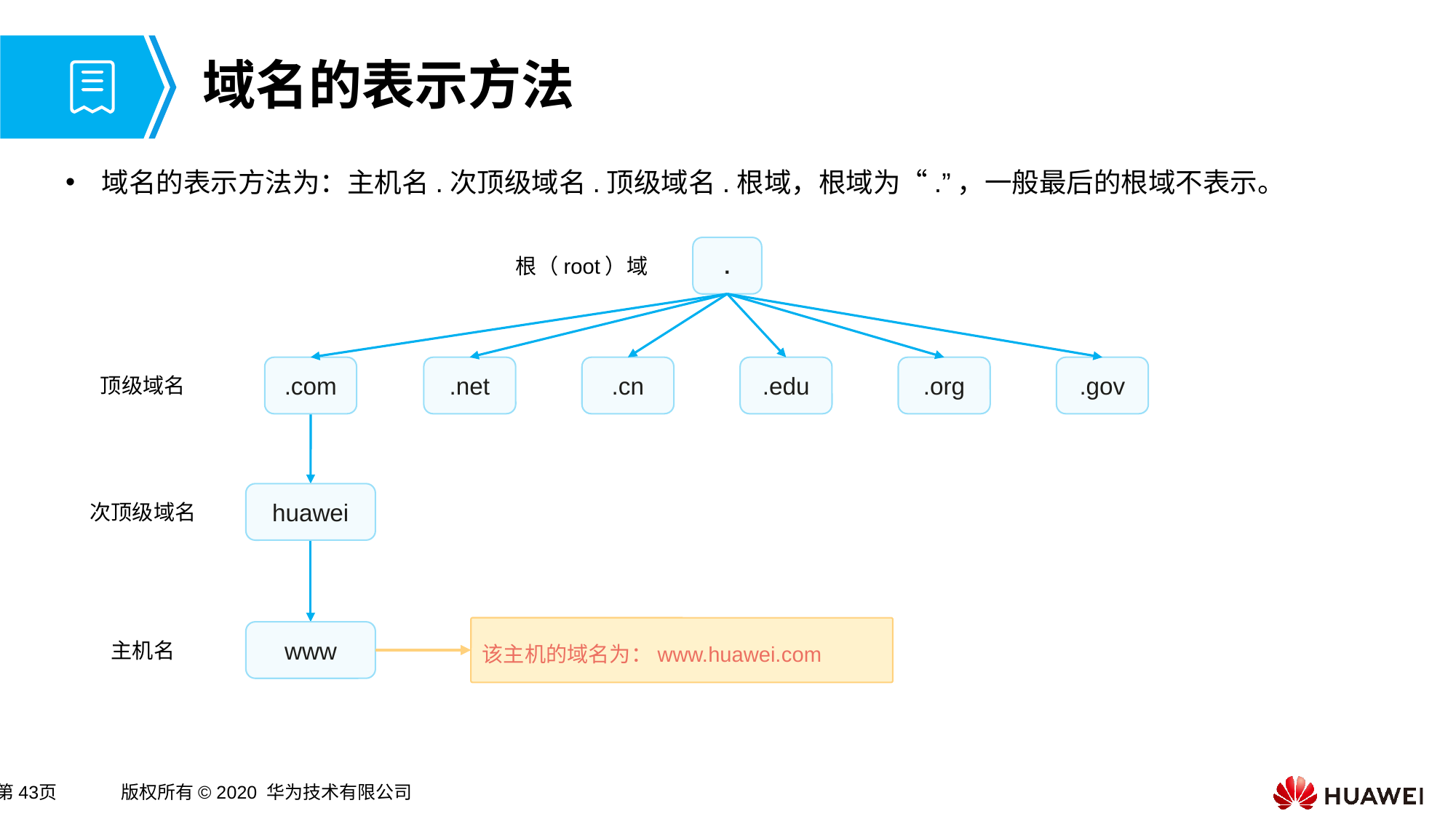

# 域名的表示方法
域名的表示方法为：主机名.次顶级域名.顶级域名.根域，根域为“.”，一般最后的根域不表示。

.
根（root）域
.com
.net
.cn
.edu
.org
.gov
顶级域名
huawei
次顶级域名
该主机的域名为：www.huawei.com
www
主机名